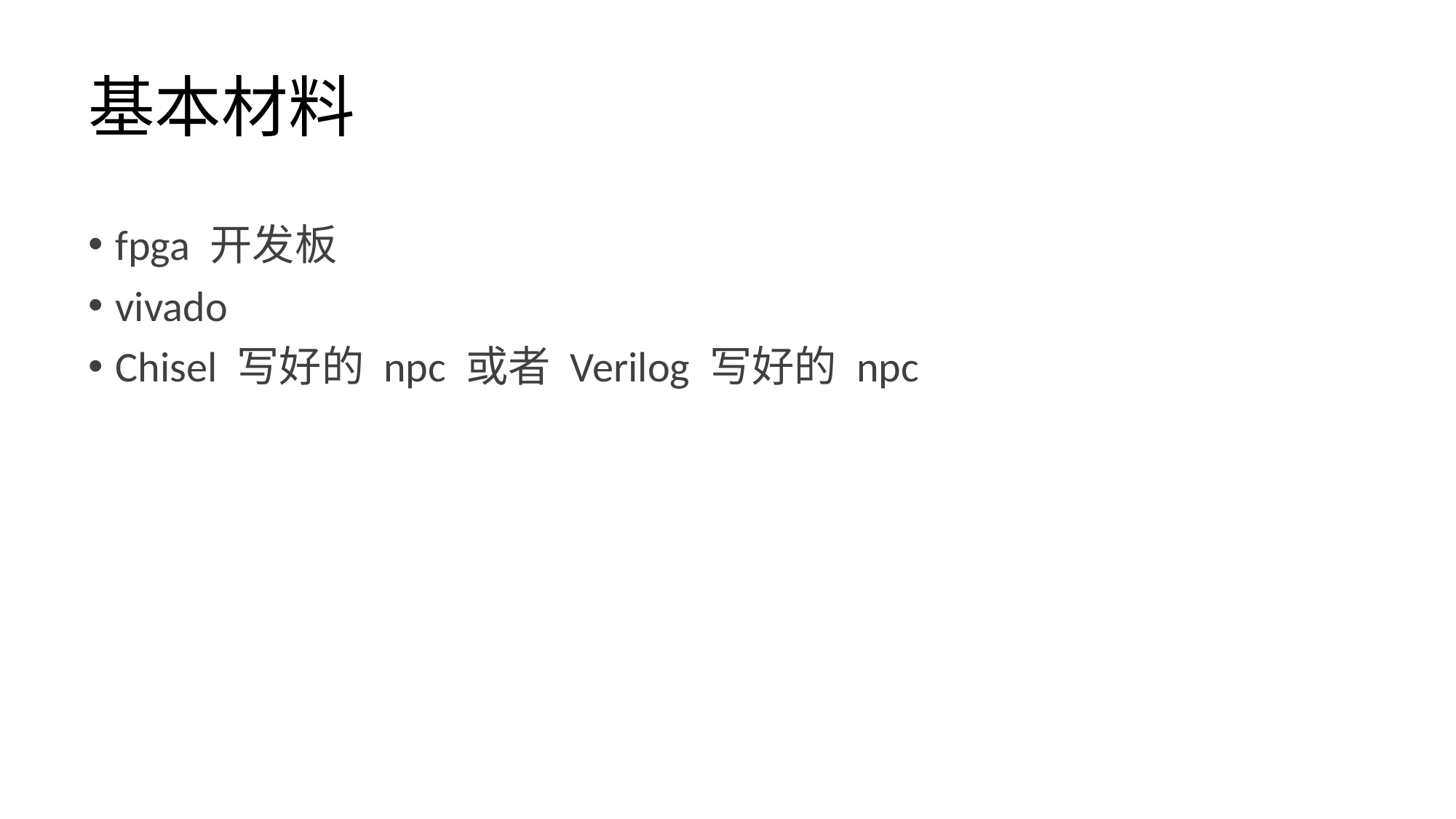

# 基本材料
fpga 开发板
vivado
Chisel 写好的 npc 或者 Verilog 写好的 npc